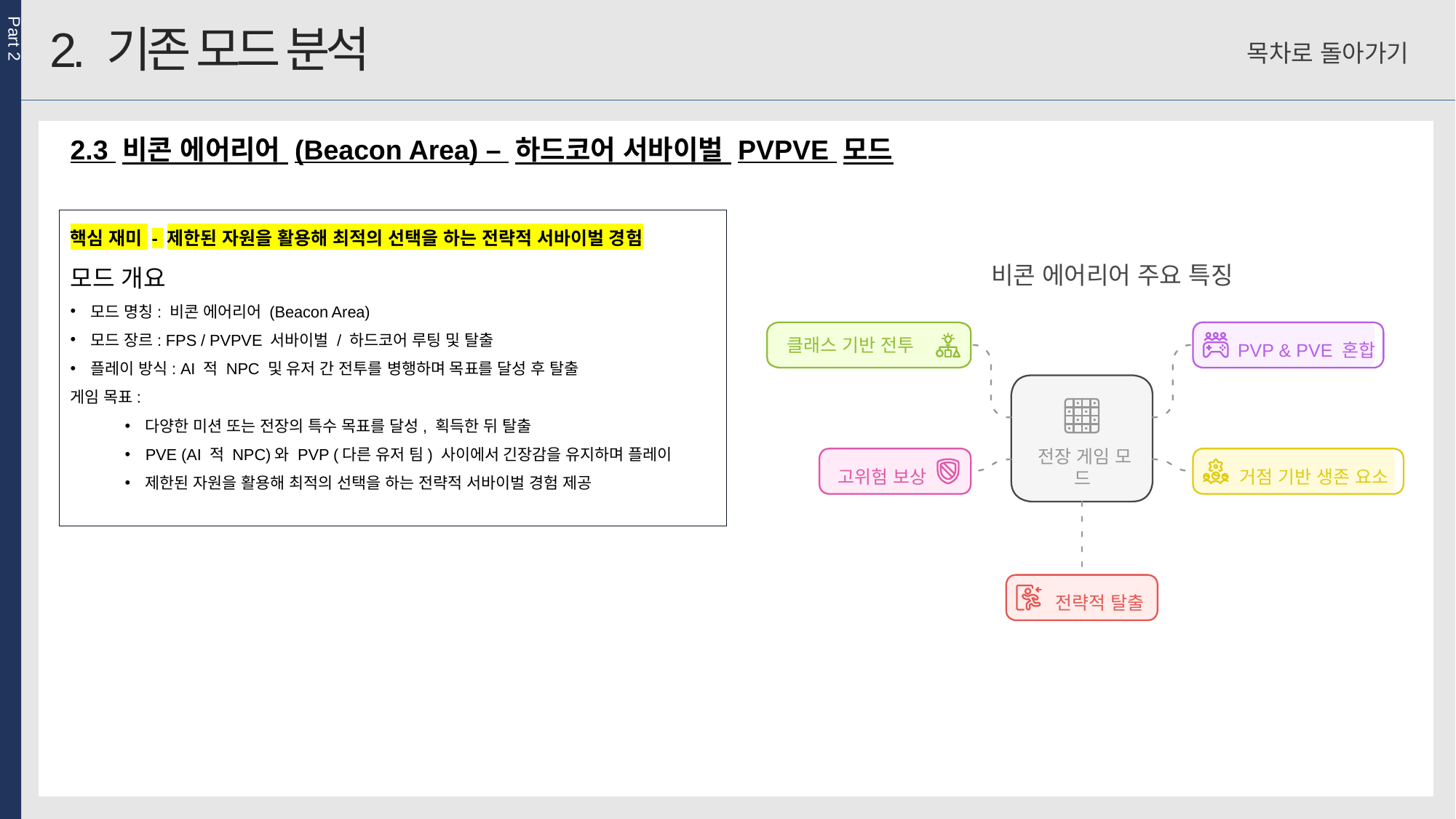

Part 2
2. 기존 모드 분석
목차로 돌아가기
2.3 비콘 에어리어 (Beacon Area) – 하드코어 서바이벌 PVPVE 모드
핵심 재미 - 제한된 자원을 활용해 최적의 선택을 하는 전략적 서바이벌 경험
모드 개요
모드 명칭: 비콘 에어리어 (Beacon Area)
모드 장르: FPS / PVPVE 서바이벌 / 하드코어 루팅 및 탈출
플레이 방식: AI 적 NPC 및 유저 간 전투를 병행하며 목표를 달성 후 탈출
게임 목표:
다양한 미션 또는 전장의 특수 목표를 달성, 획득한 뒤 탈출
PVE (AI 적 NPC)와 PVP (다른 유저 팀) 사이에서 긴장감을 유지하며 플레이
제한된 자원을 활용해 최적의 선택을 하는 전략적 서바이벌 경험 제공

비콘 에어리어 주요 특징

클래스 기반 전투

PVP & PVE 혼합

전장 게임 모

고위험 보상
거점 기반 생존 요소
드

전략적 탈출